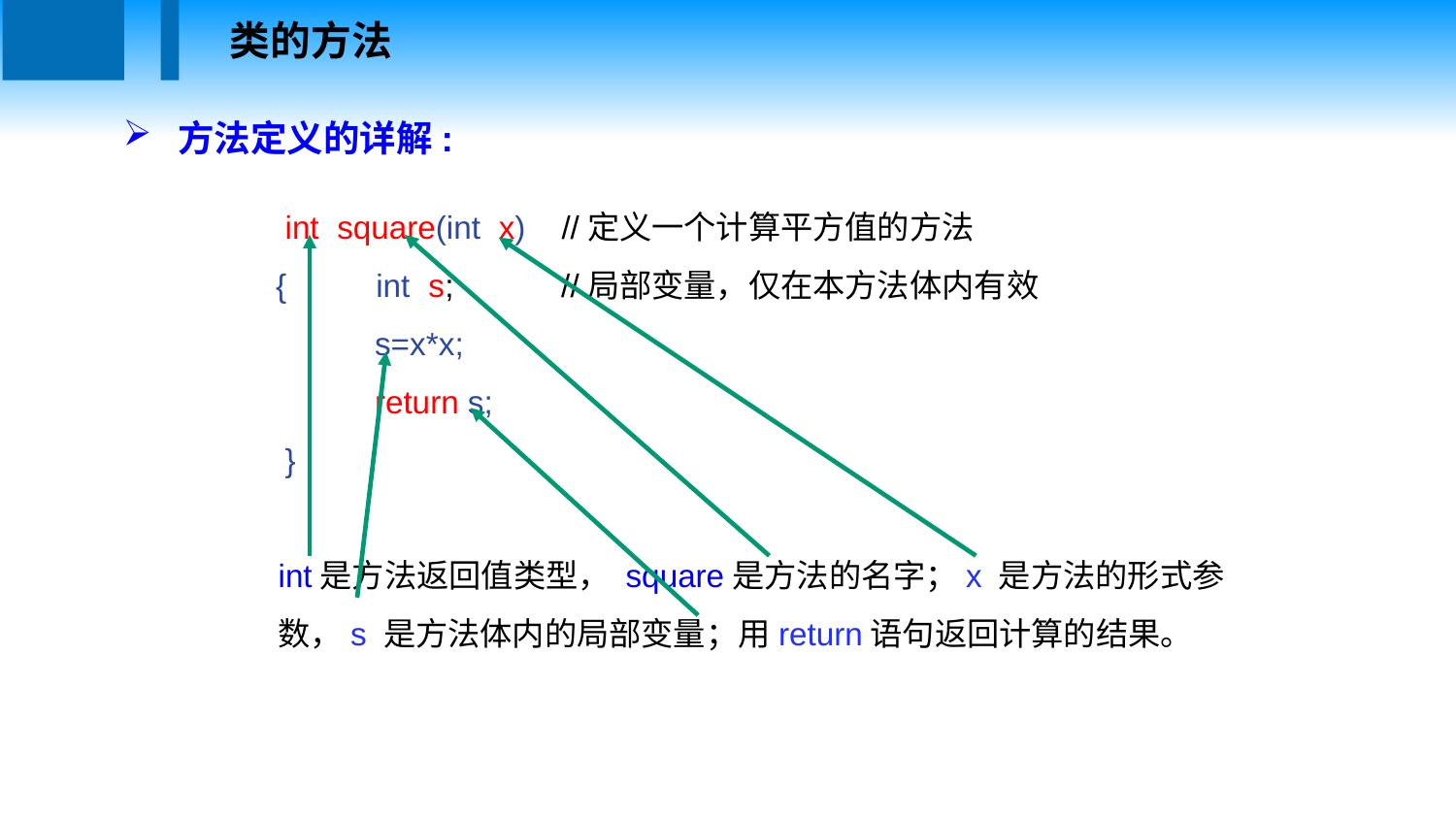

类的方法
方法定义的详解:
 int  square(int  x)    //定义一个计算平方值的方法
{          int  s;            //局部变量，仅在本方法体内有效
           s=x*x;
           return s;
 }
int是方法返回值类型， square是方法的名字；x 是方法的形式参数，s 是方法体内的局部变量；用return语句返回计算的结果。